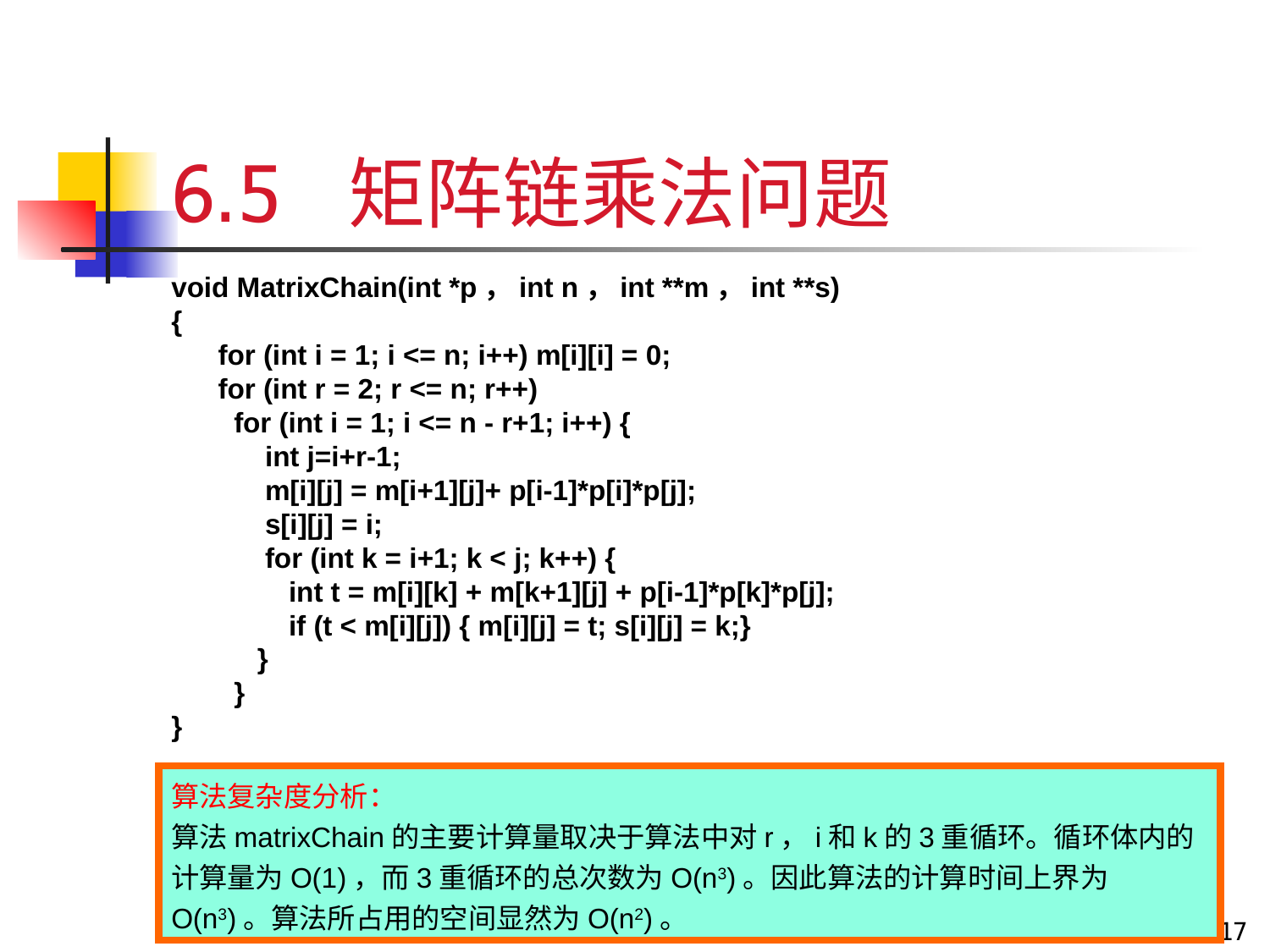

# 6.5  矩阵链乘法问题
void MatrixChain(int *p，int n，int **m，int **s)
{
      for (int i = 1; i <= n; i++) m[i][i] = 0;
      for (int r = 2; r <= n; r++)
        for (int i = 1; i <= n - r+1; i++) {
            int j=i+r-1;
            m[i][j] = m[i+1][j]+ p[i-1]*p[i]*p[j];
            s[i][j] = i;
            for (int k = i+1; k < j; k++) {
               int t = m[i][k] + m[k+1][j] + p[i-1]*p[k]*p[j];
               if (t < m[i][j]) { m[i][j] = t; s[i][j] = k;}
           }
        }
}
算法复杂度分析：
算法matrixChain的主要计算量取决于算法中对r，i和k的3重循环。循环体内的计算量为O(1)，而3重循环的总次数为O(n3)。因此算法的计算时间上界为O(n3)。算法所占用的空间显然为O(n2)。
17